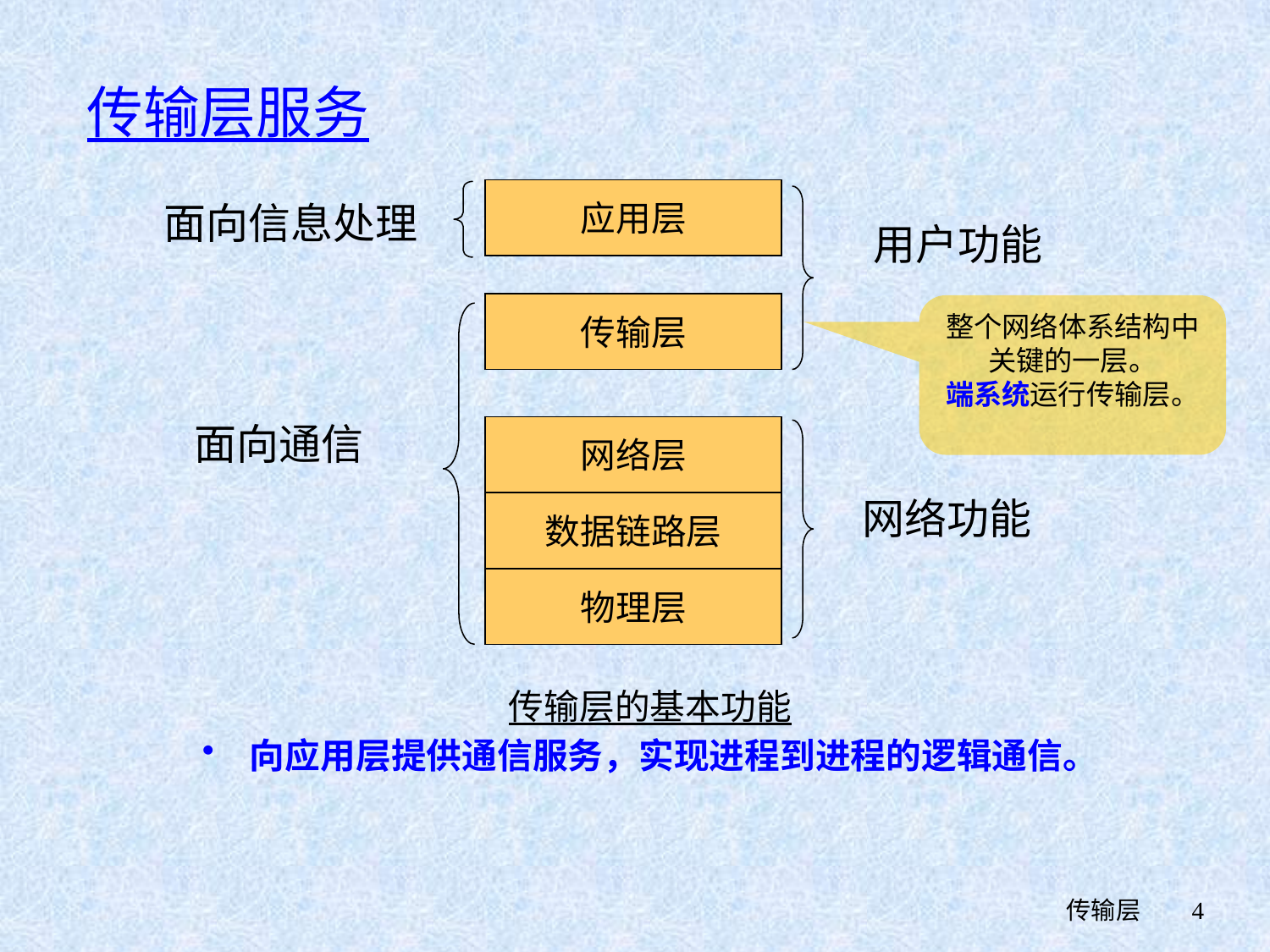

# 传输层服务
面向信息处理
应用层
传输层

网络层
数据链路层
物理层

用户功能
整个网络体系结构中关键的一层。
端系统运行传输层。
面向通信
网络功能
传输层的基本功能
向应用层提供通信服务，实现进程到进程的逻辑通信。
 传输层
4